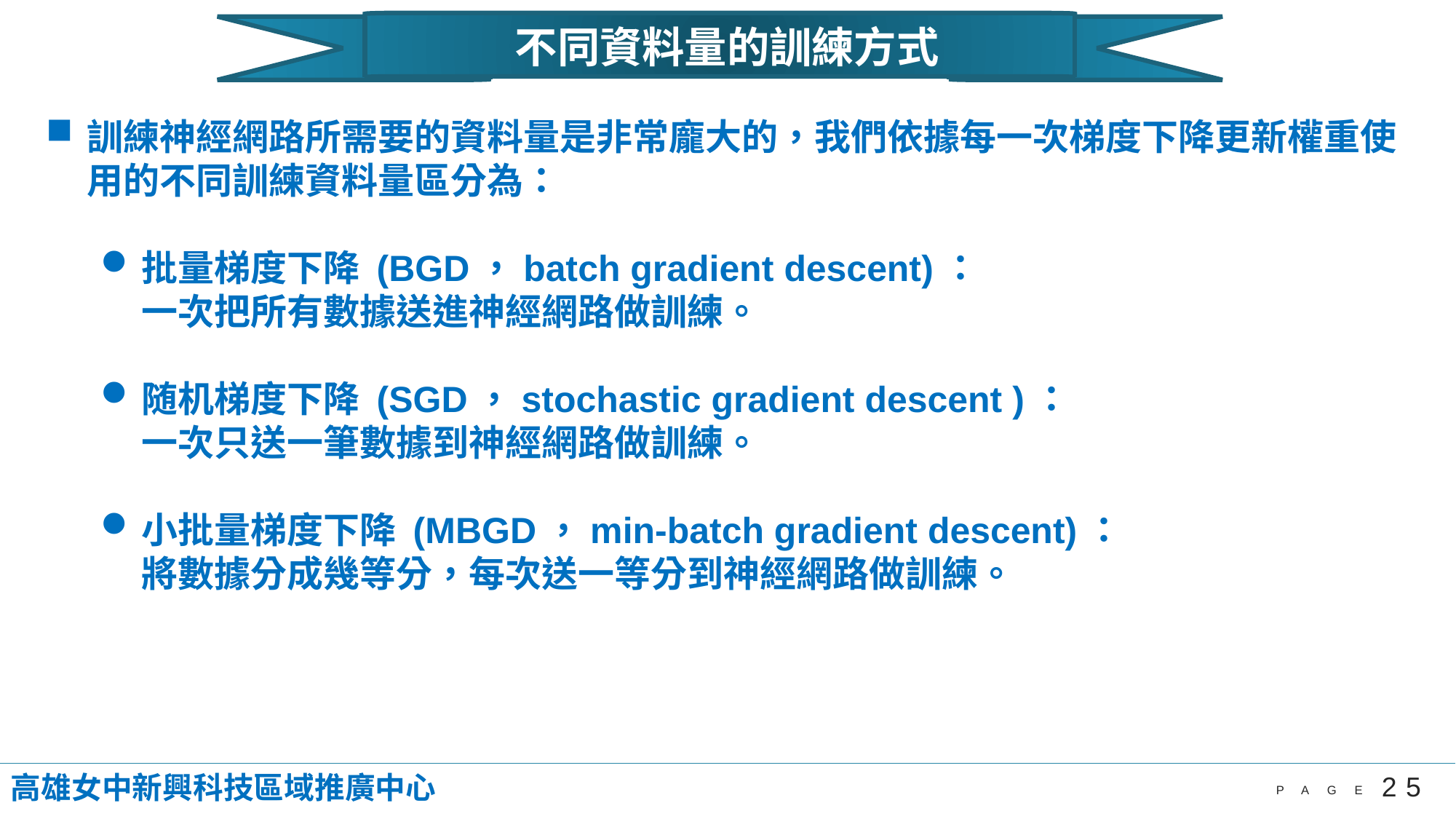

不同資料量的訓練方式
訓練神經網路所需要的資料量是非常龐大的，我們依據每一次梯度下降更新權重使用的不同訓練資料量區分為：

批量梯度下降 (BGD，batch gradient descent)：
一次把所有數據送進神經網路做訓練。

随机梯度下降 (SGD，stochastic gradient descent )：
一次只送一筆數據到神經網路做訓練。

小批量梯度下降 (MBGD，min-batch gradient descent)：
將數據分成幾等分，每次送一等分到神經網路做訓練。
高雄女中新興科技區域推廣中心